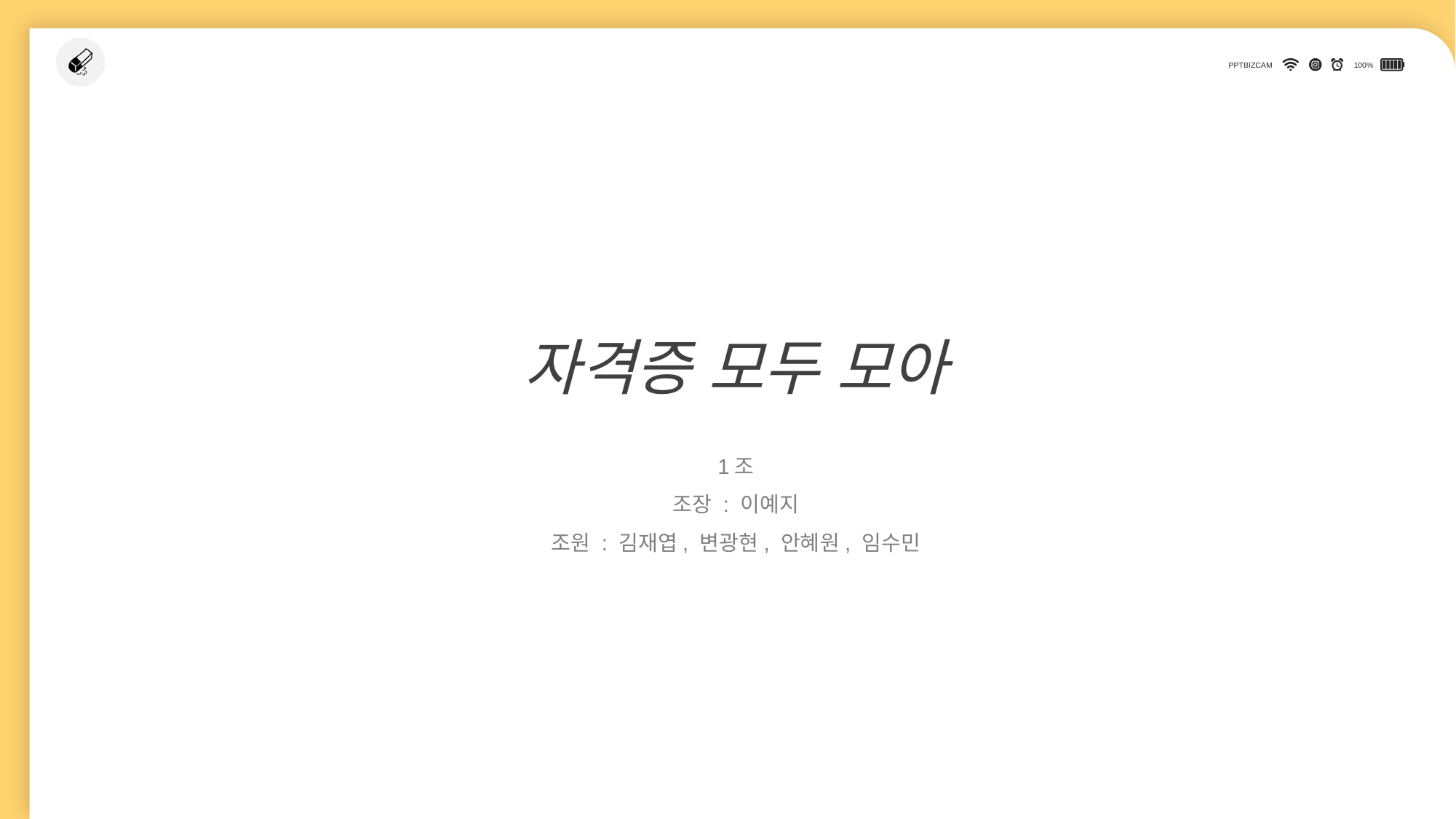

자격증 모두 모아

1조
조장 : 이예지
조원 : 김재엽, 변광현, 안혜원, 임수민

PPTBIZCAM
100%